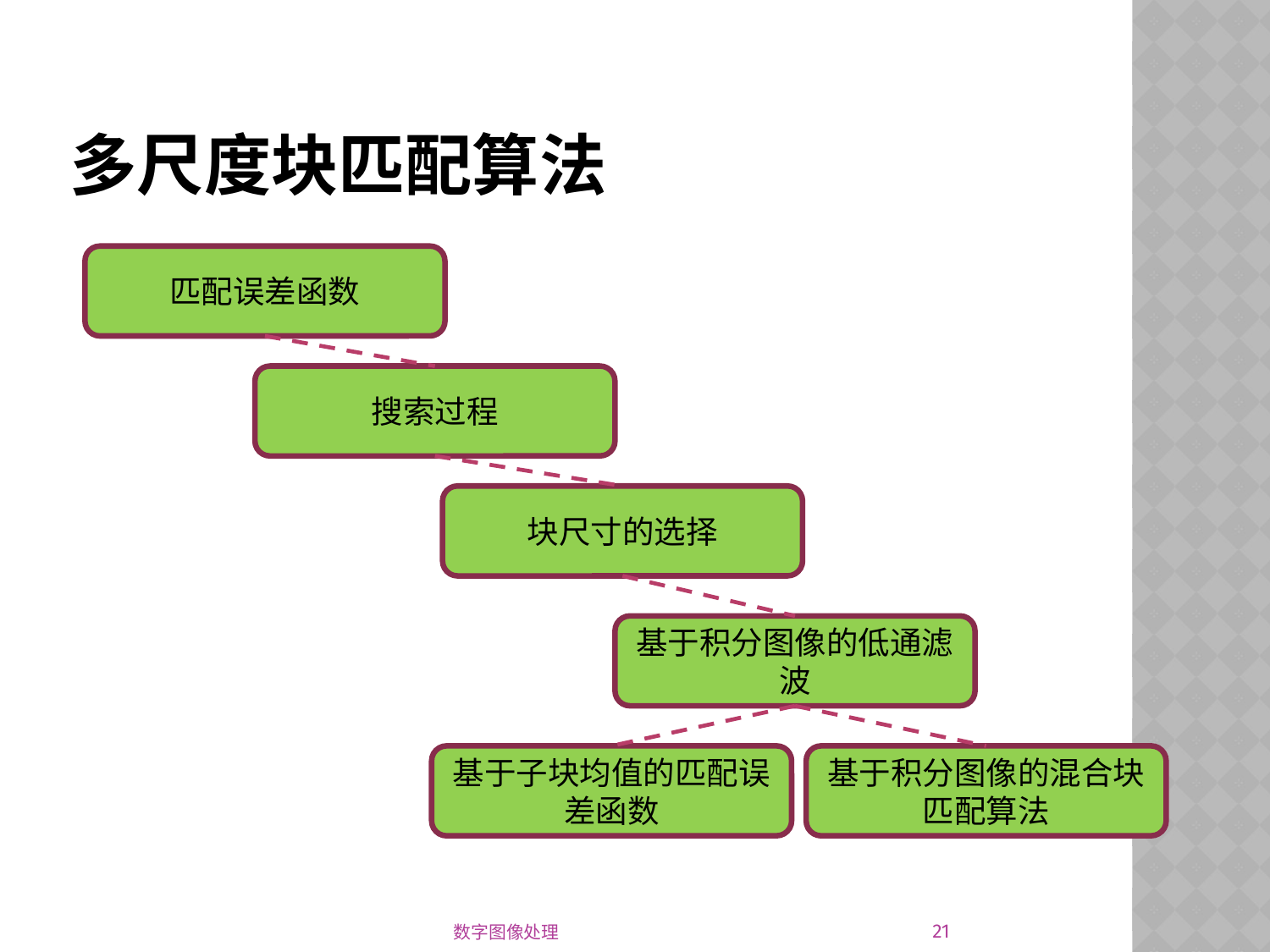

# 多尺度块匹配算法
匹配误差函数
搜索过程
块尺寸的选择
基于积分图像的低通滤波
基于子块均值的匹配误差函数
基于积分图像的混合块匹配算法
21
数字图像处理